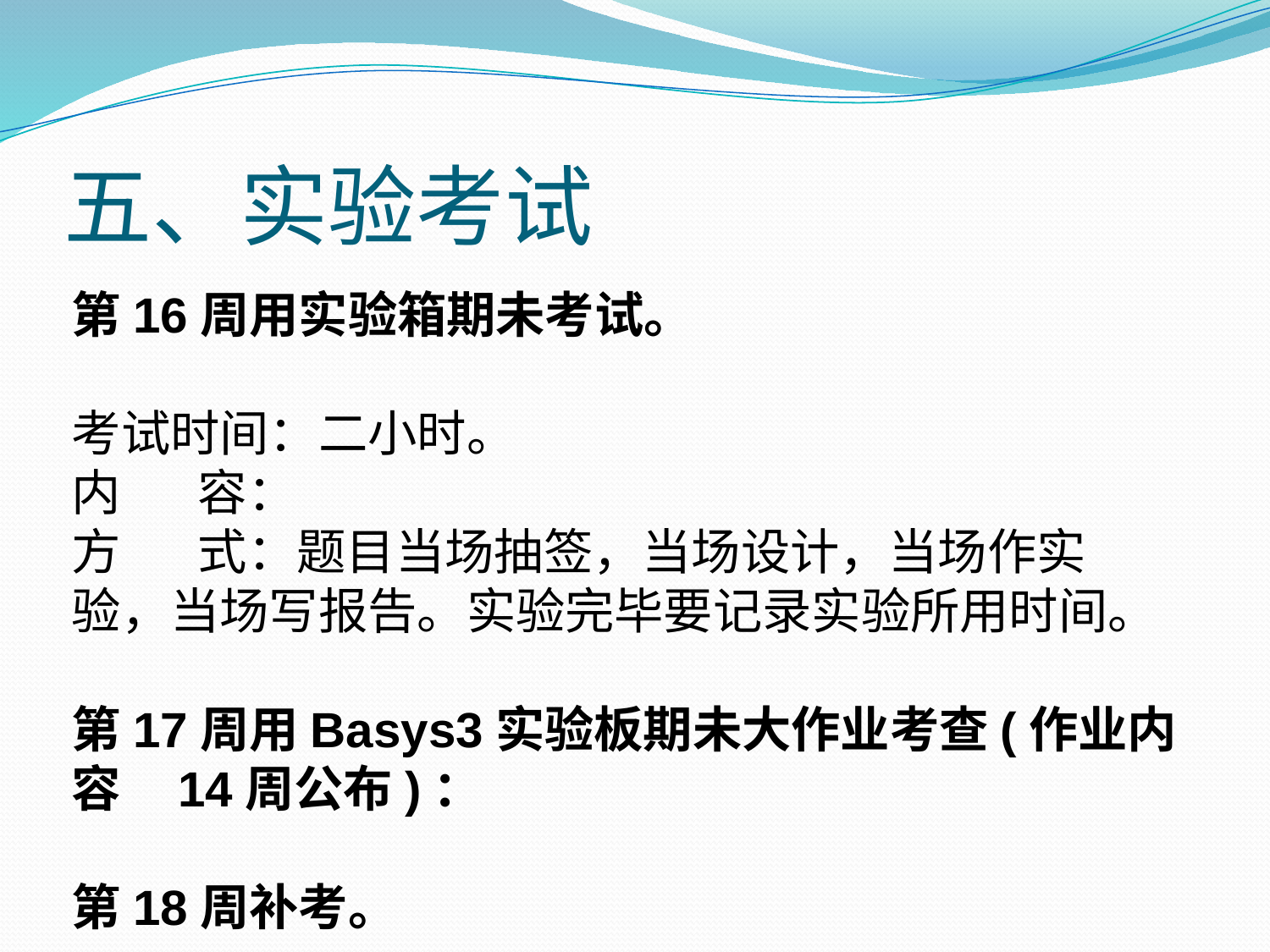

# 五、实验考试
第16周用实验箱期未考试。

考试时间：二小时。
内       容：
方       式：题目当场抽签，当场设计，当场作实           验，当场写报告。实验完毕要记录实验所用时间。

第17周用Basys3实验板期未大作业考查(作业内容    14周公布)：

第18周补考。